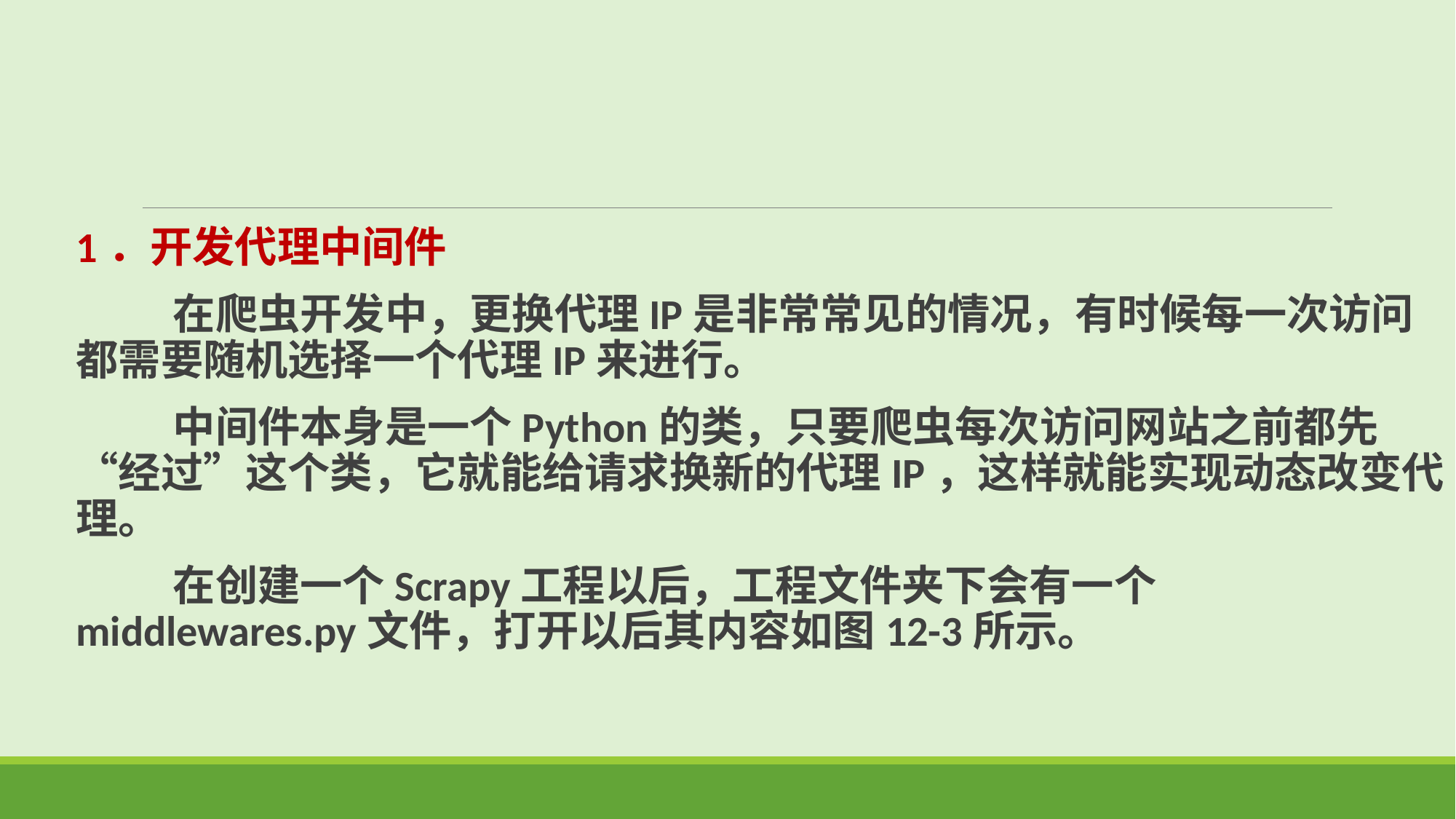

1．开发代理中间件
         在爬虫开发中，更换代理IP是非常常见的情况，有时候每一次访问都需要随机选择一个代理IP来进行。
         中间件本身是一个Python的类，只要爬虫每次访问网站之前都先“经过”这个类，它就能给请求换新的代理IP，这样就能实现动态改变代理。
         在创建一个Scrapy工程以后，工程文件夹下会有一个middlewares.py文件，打开以后其内容如图12-3所示。